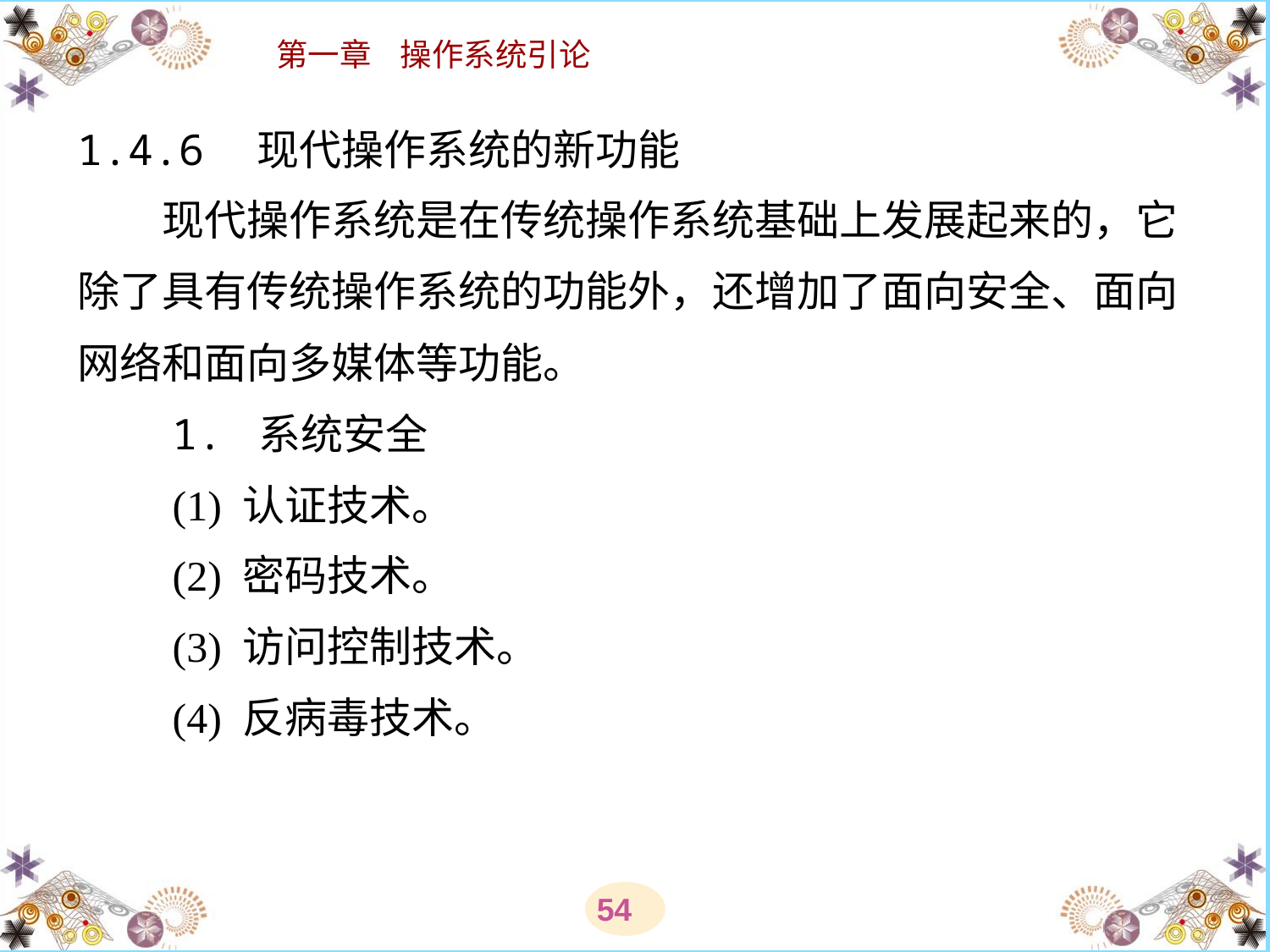

# 1.4.6　现代操作系统的新功能 　　现代操作系统是在传统操作系统基础上发展起来的，它除了具有传统操作系统的功能外，还增加了面向安全、面向网络和面向多媒体等功能。 　　1. 系统安全 　　(1) 认证技术。 　　(2) 密码技术。 　　(3) 访问控制技术。 　　(4) 反病毒技术。